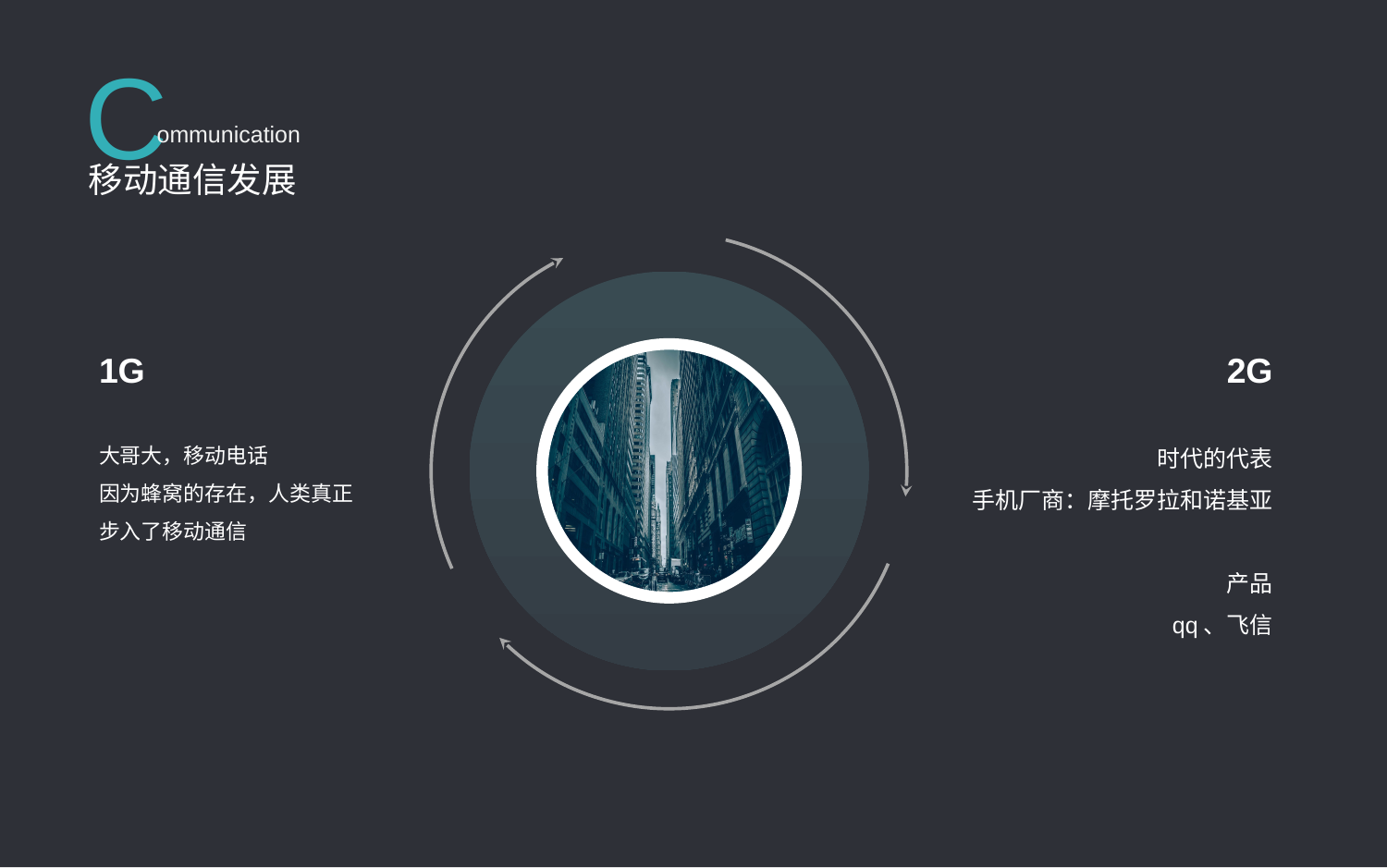

C
ommunication
移动通信发展

1G
2G

大哥大，移动电话
因为蜂窝的存在，人类真正步入了移动通信
时代的代表
手机厂商：摩托罗拉和诺基亚

产品
qq、飞信